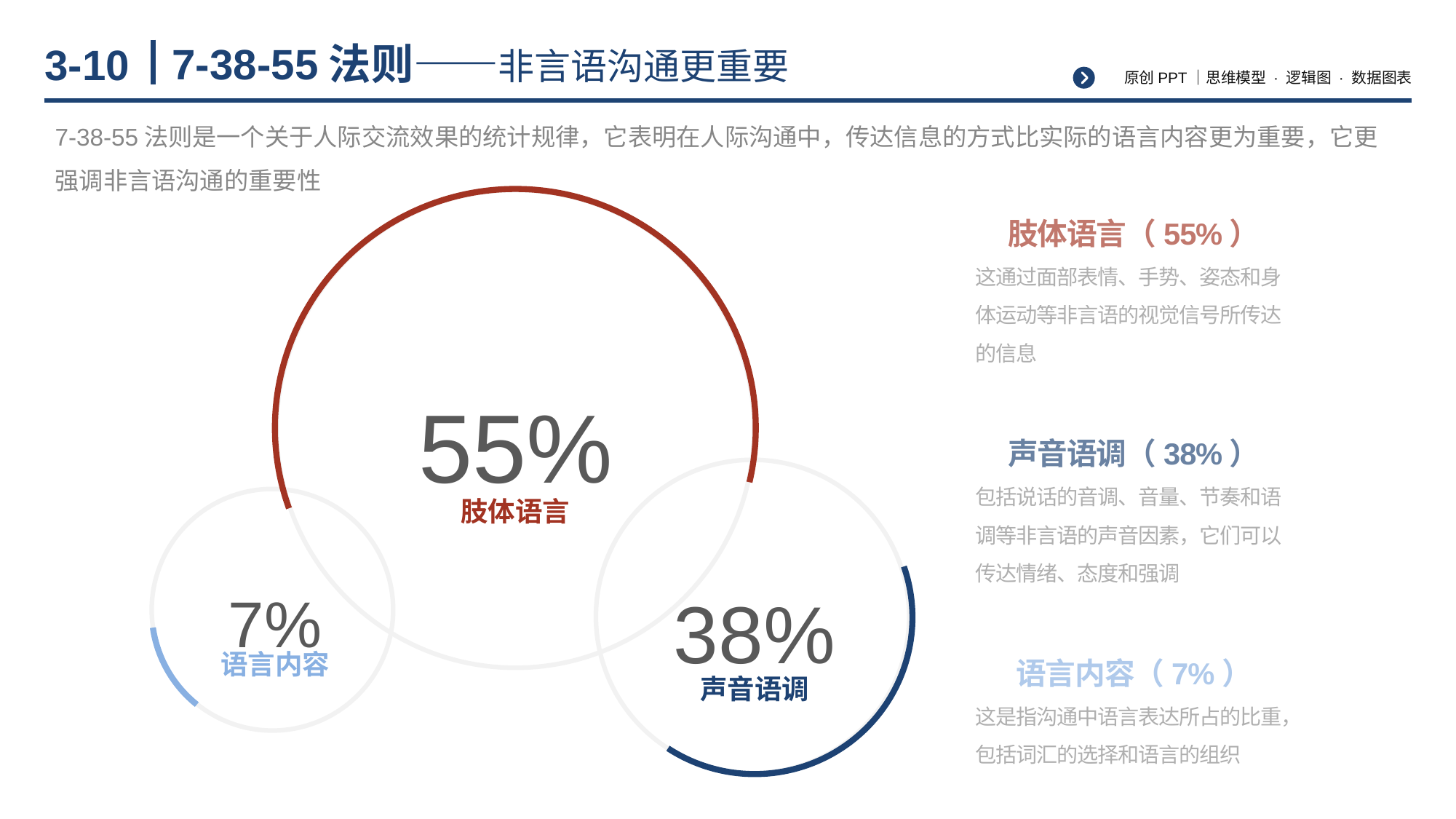

# 7-38-55法则——非言语沟通更重要
3-10
7-38-55法则是一个关于人际交流效果的统计规律，它表明在人际沟通中，传达信息的方式比实际的语言内容更为重要，它更强调非言语沟通的重要性

55%

肢体语言

38%
7%
语言内容
声音语调
肢体语言（55%）
这通过面部表情、手势、姿态和身体运动等非言语的视觉信号所传达的信息
声音语调（38%）
包括说话的音调、音量、节奏和语调等非言语的声音因素，它们可以传达情绪、态度和强调
语言内容（7%）
这是指沟通中语言表达所占的比重，包括词汇的选择和语言的组织